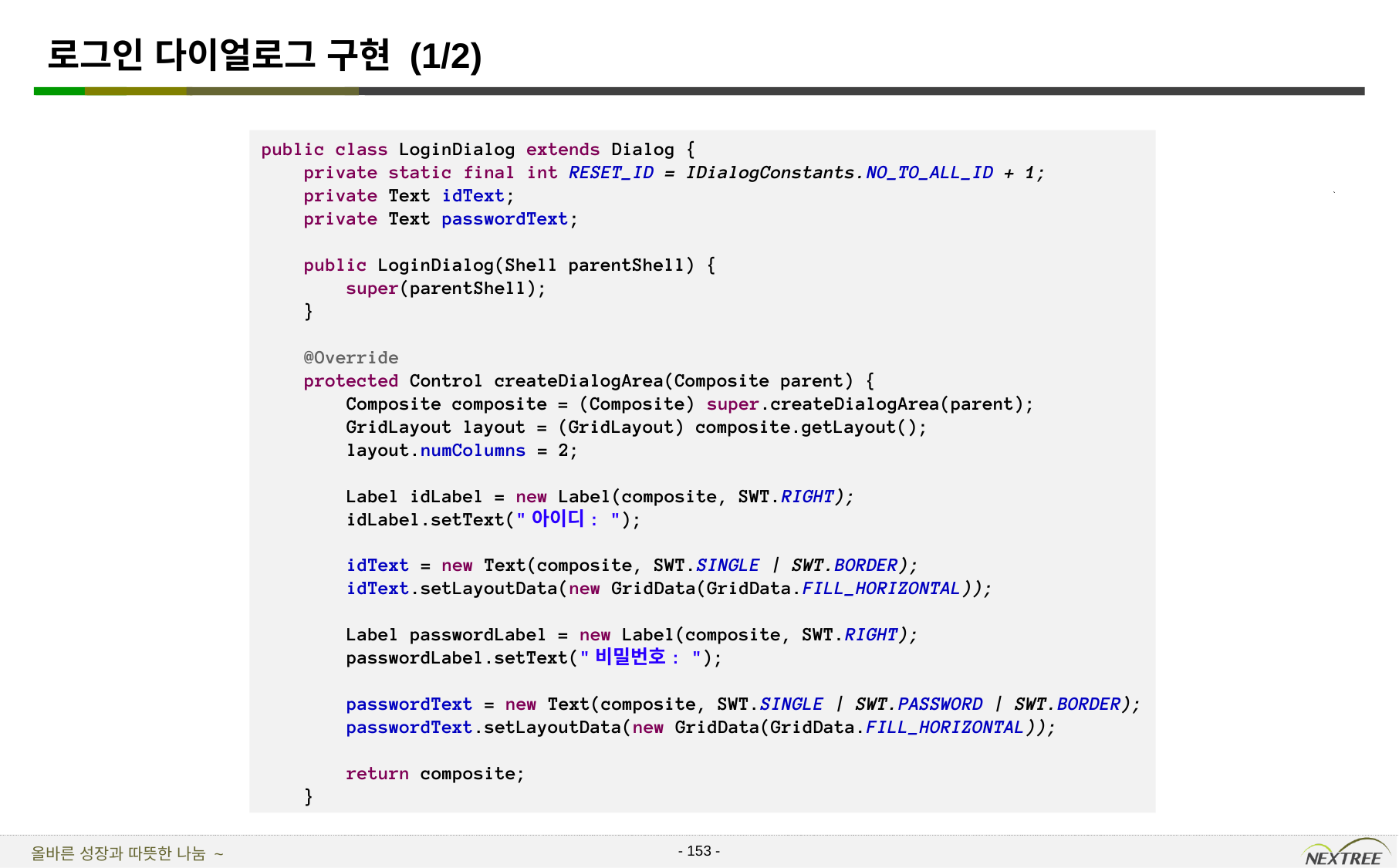

# 로그인 다이얼로그 구현 (1/2)

public class LoginDialog extends Dialog {
    private static final int RESET_ID = IDialogConstants.NO_TO_ALL_ID + 1;
    private Text idText;
    private Text passwordText;

    public LoginDialog(Shell parentShell) {
        super(parentShell);
    }

    @Override
    protected Control createDialogArea(Composite parent) {
        Composite composite = (Composite) super.createDialogArea(parent);
        GridLayout layout = (GridLayout) composite.getLayout();
        layout.numColumns = 2;

        Label idLabel = new Label(composite, SWT.RIGHT);
        idLabel.setText("아이디: ");

        idText = new Text(composite, SWT.SINGLE | SWT.BORDER);
        idText.setLayoutData(new GridData(GridData.FILL_HORIZONTAL));

        Label passwordLabel = new Label(composite, SWT.RIGHT);
        passwordLabel.setText("비밀번호: ");

        passwordText = new Text(composite, SWT.SINGLE | SWT.PASSWORD | SWT.BORDER);
        passwordText.setLayoutData(new GridData(GridData.FILL_HORIZONTAL));

        return composite;
    }